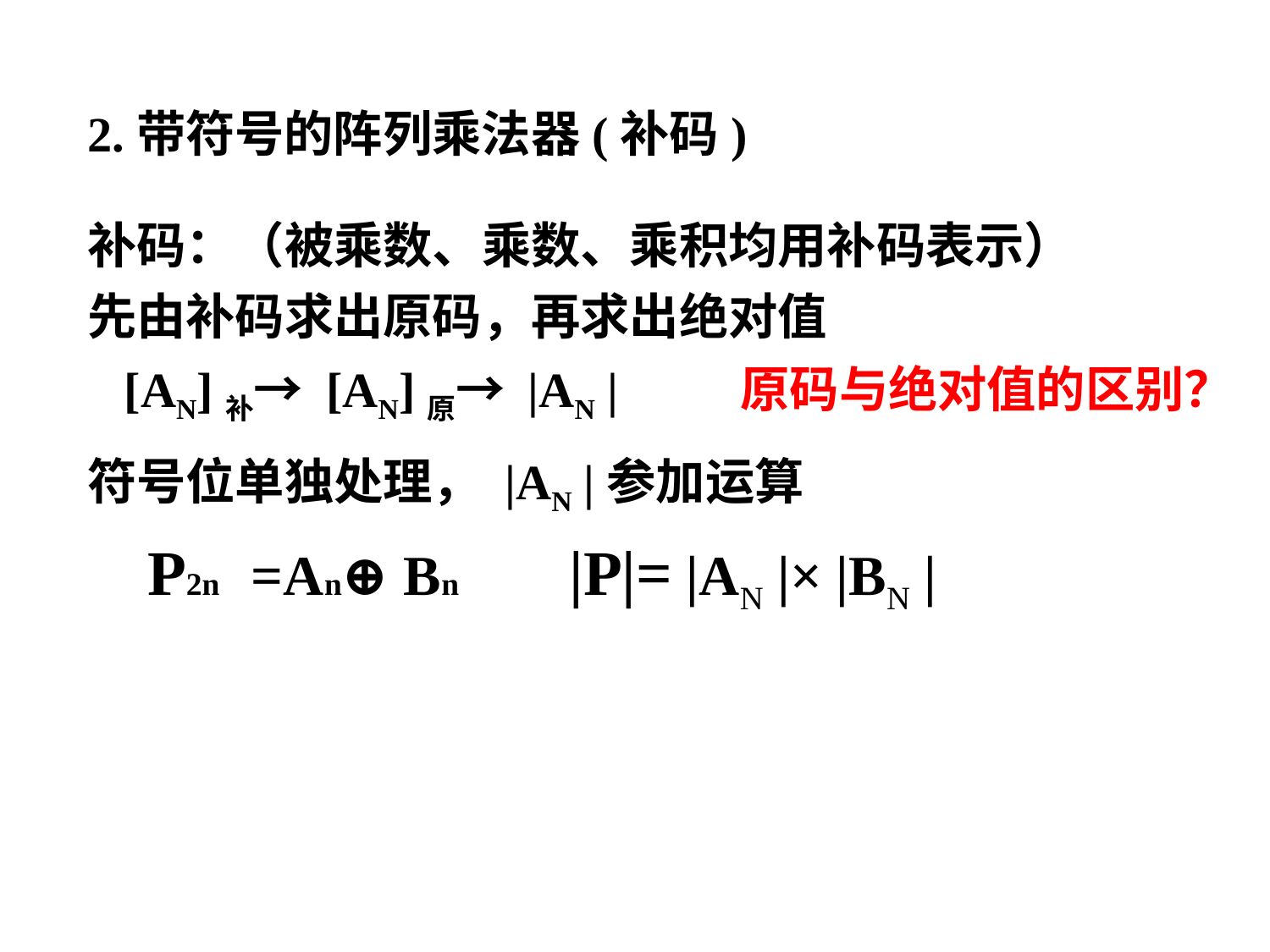

2.带符号的阵列乘法器(补码)
补码：（被乘数、乘数、乘积均用补码表示）
先由补码求出原码，再求出绝对值
   [AN]补→ [AN]原→ |AN |         原码与绝对值的区别？
符号位单独处理， |AN |参加运算
P2n  =An⊕ Bn             |P|= |AN |× |BN |